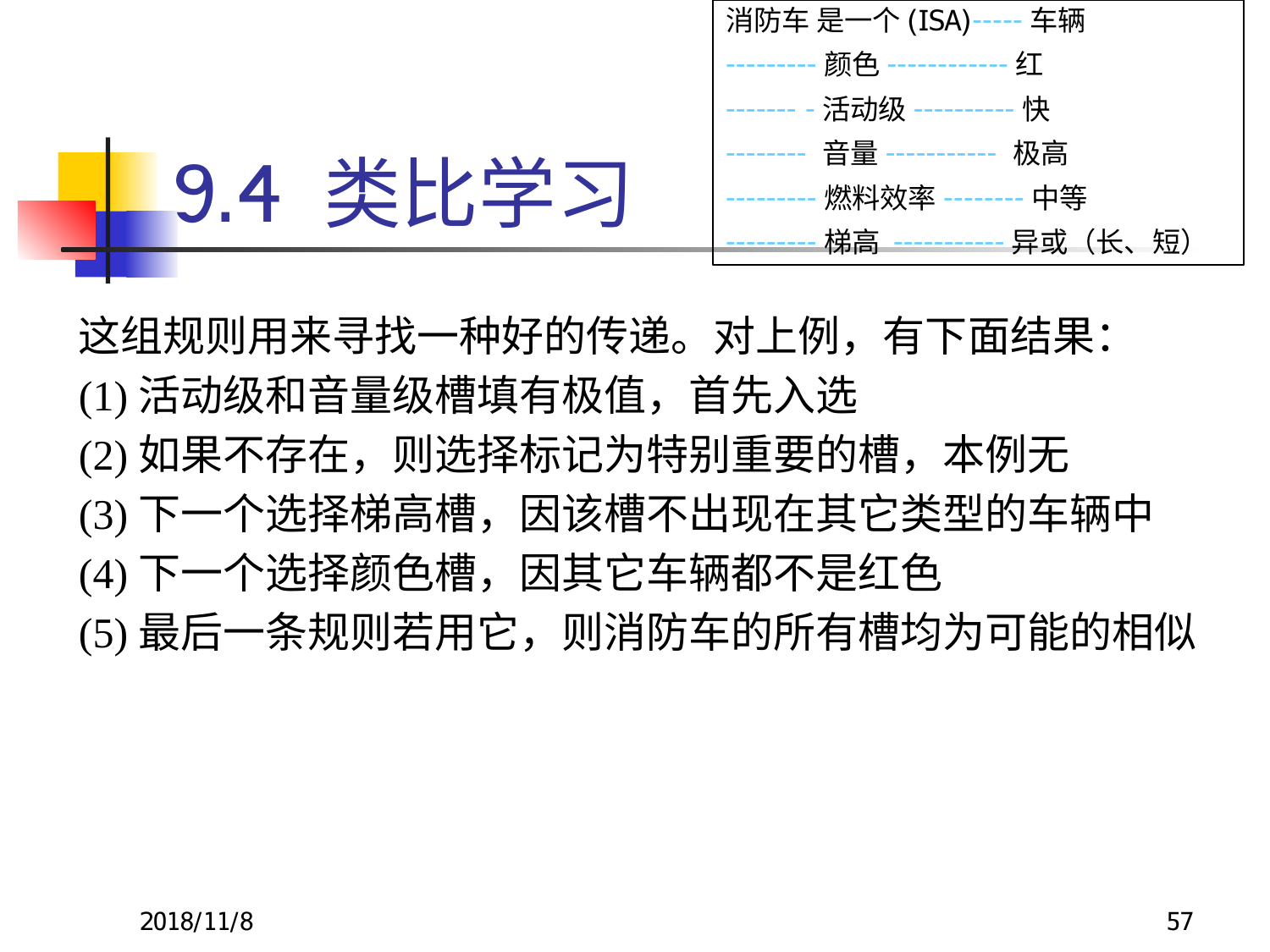

消防车 是一个(ISA)-----车辆
---------颜色------------红
------- -活动级----------快
-------- 音量----------- 极高
---------燃料效率--------中等
---------梯高 -----------异或（长、短）
# 9.4 类比学习
这组规则用来寻找一种好的传递。对上例，有下面结果：
(1)活动级和音量级槽填有极值，首先入选
(2)如果不存在，则选择标记为特别重要的槽，本例无
(3)下一个选择梯高槽，因该槽不出现在其它类型的车辆中
(4)下一个选择颜色槽，因其它车辆都不是红色
(5)最后一条规则若用它，则消防车的所有槽均为可能的相似
2018/11/8
57